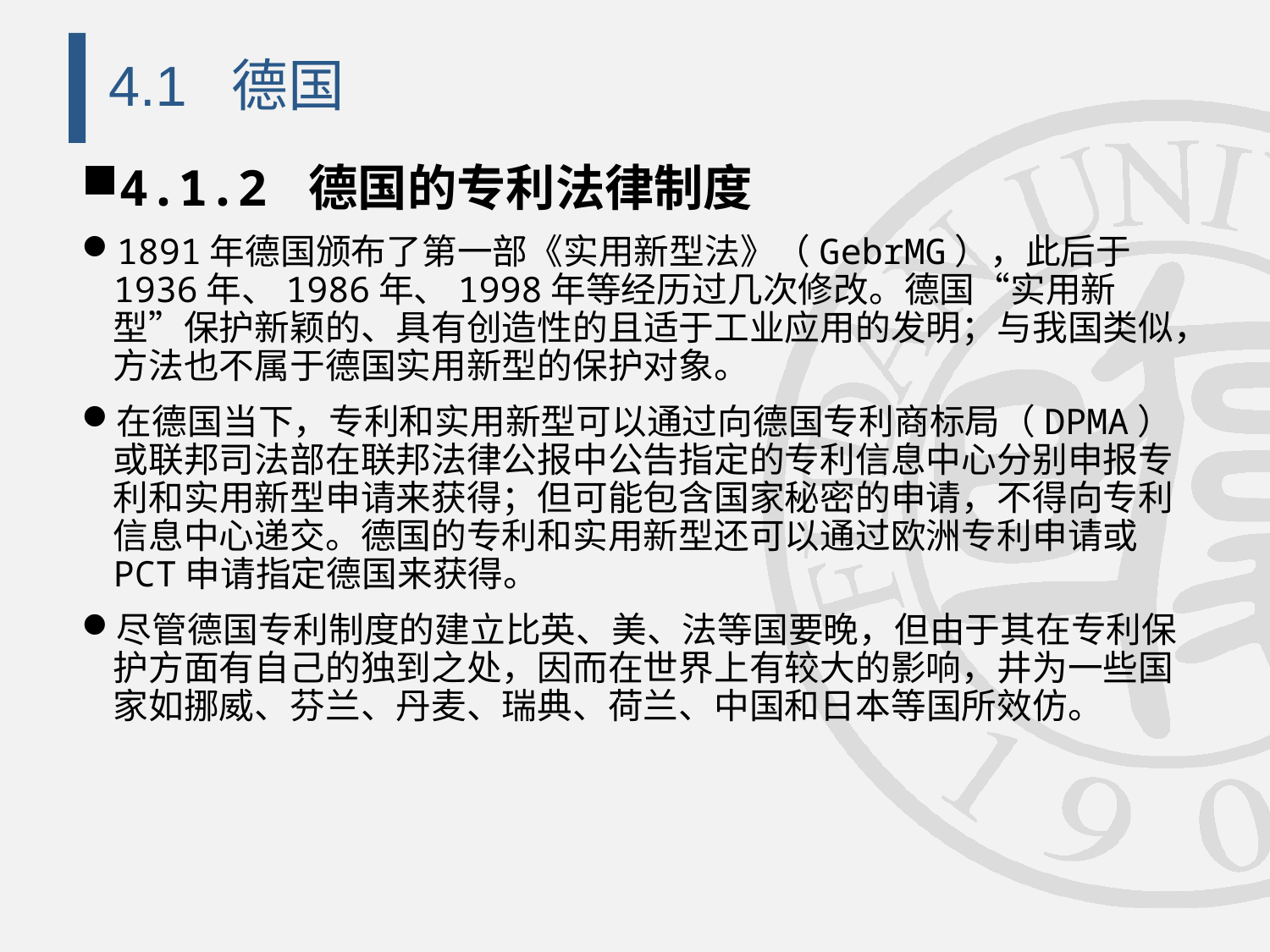

# 4.1  德国
4.1.2 德国的专利法律制度
1891年德国颁布了第一部《实用新型法》（GebrMG），此后于1936年、1986年、1998年等经历过几次修改。德国“实用新型”保护新颖的、具有创造性的且适于工业应用的发明；与我国类似，方法也不属于德国实用新型的保护对象。
在德国当下，专利和实用新型可以通过向德国专利商标局（DPMA）或联邦司法部在联邦法律公报中公告指定的专利信息中心分别申报专利和实用新型申请来获得；但可能包含国家秘密的申请，不得向专利信息中心递交。德国的专利和实用新型还可以通过欧洲专利申请或PCT申请指定德国来获得。
尽管德国专利制度的建立比英、美、法等国要晚，但由于其在专利保护方面有自己的独到之处，因而在世界上有较大的影响，井为一些国家如挪威、芬兰、丹麦、瑞典、荷兰、中国和日本等国所效仿。